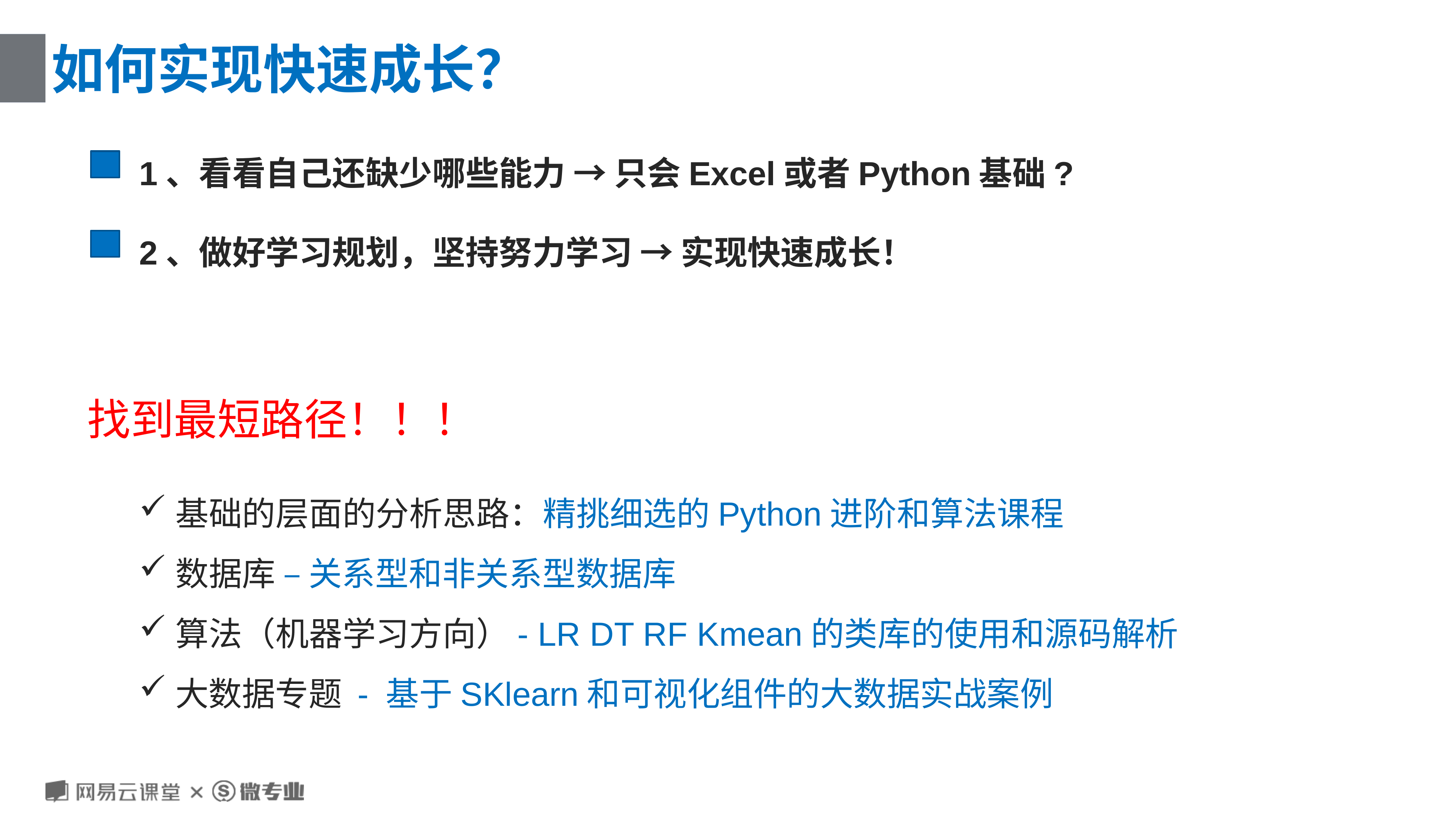

# 如何实现快速成长？
1、看看自己还缺少哪些能力 → 只会Excel或者Python基础?

2、做好学习规划，坚持努力学习 → 实现快速成长！

找到最短路径！！！
基础的层面的分析思路：精挑细选的Python进阶和算法课程
数据库 – 关系型和非关系型数据库
算法（机器学习方向）- LR DT RF Kmean的类库的使用和源码解析
大数据专题 - 基于SKlearn和可视化组件的大数据实战案例